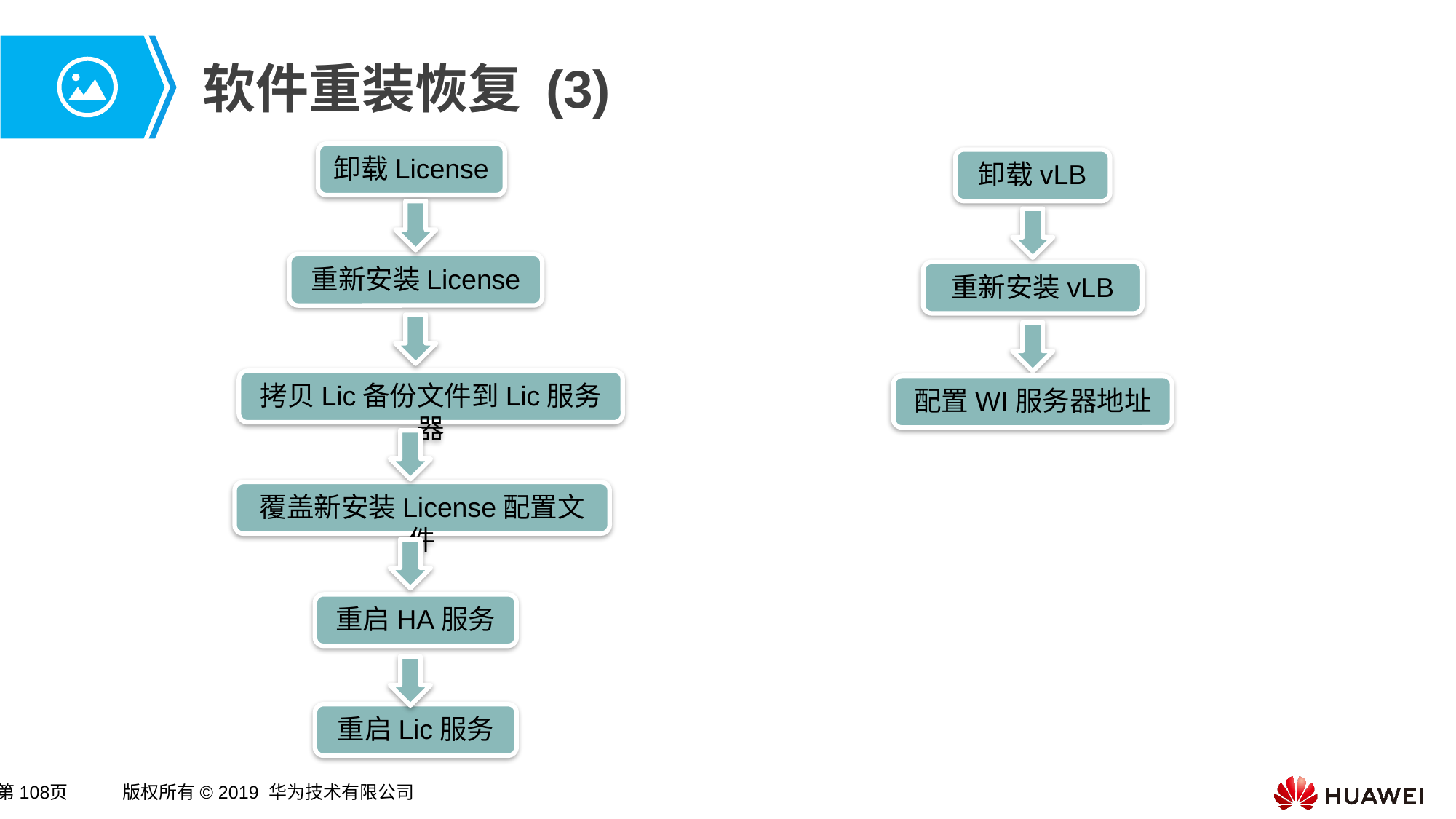

# 软件重装恢复 (3)
卸载License
卸载vLB

重新安装License
重新安装vLB

拷贝Lic备份文件到Lic服务器
配置WI服务器地址

覆盖新安装License配置文件

重启HA服务

重启Lic服务